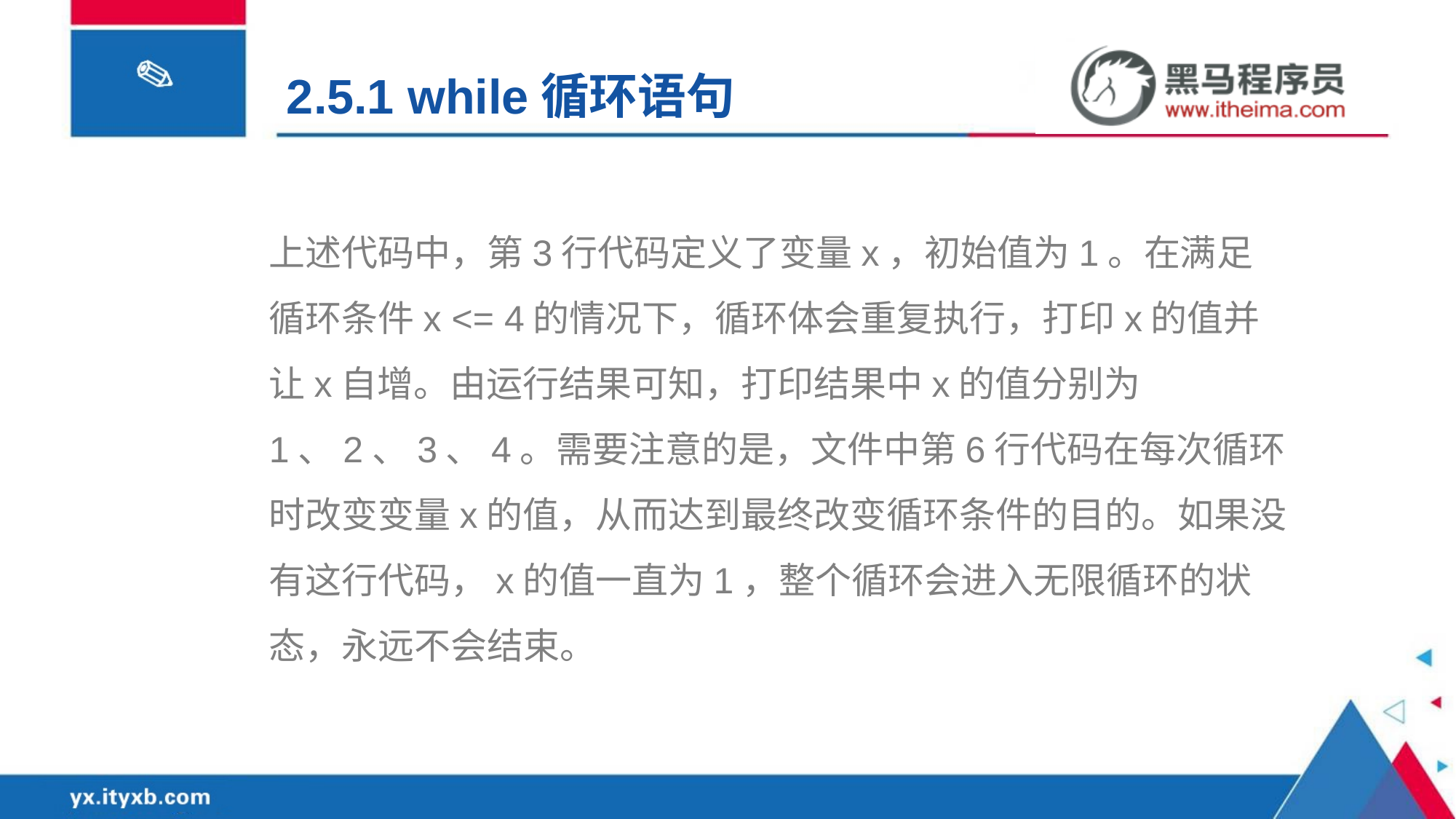

2.5.1 while循环语句

上述代码中，第3行代码定义了变量x，初始值为1。在满足循环条件x <= 4的情况下，循环体会重复执行，打印x的值并让x自增。由运行结果可知，打印结果中x的值分别为1、2、3、4。需要注意的是，文件中第6行代码在每次循环时改变变量x的值，从而达到最终改变循环条件的目的。如果没有这行代码，x的值一直为1，整个循环会进入无限循环的状态，永远不会结束。